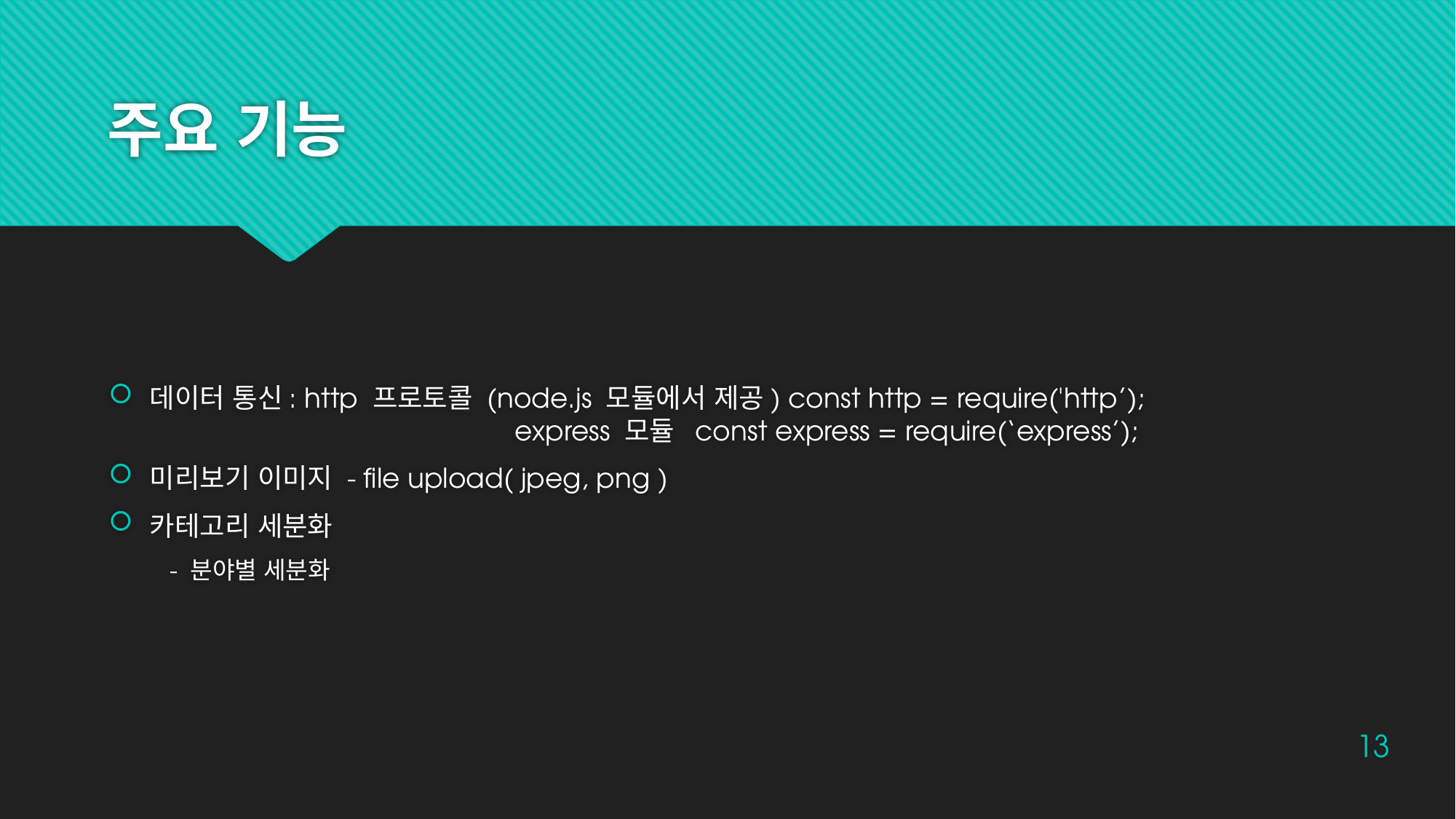

# 주요 기능
데이터 통신: http 프로토콜 (node.js 모듈에서 제공) const http = require('http’);
			     express 모듈	const express = require(‘express’);
미리보기 이미지 - file upload( jpeg, png )
카테고리 세분화
 - 분야별 세분화
13